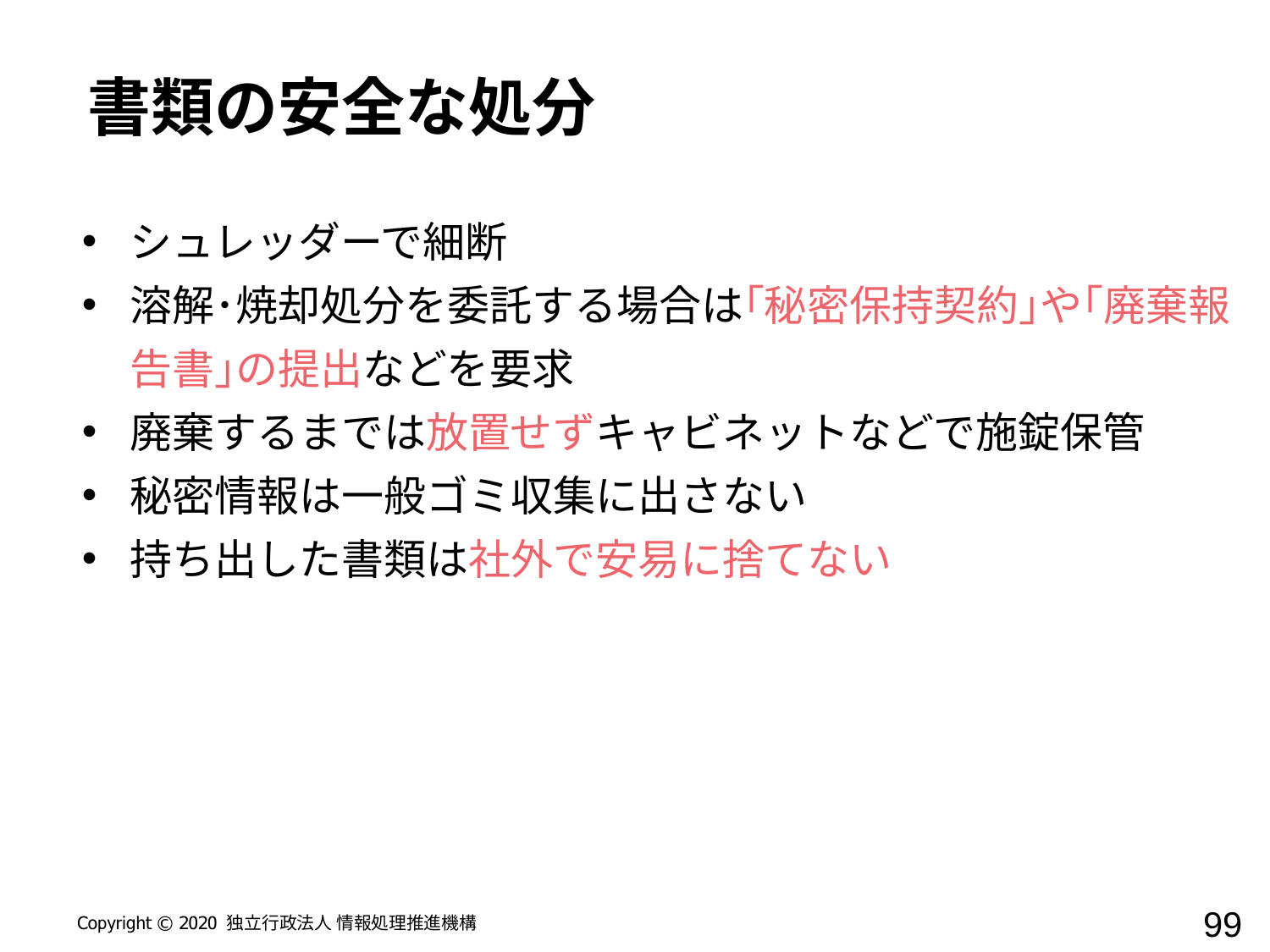

# 書類の安全な処分
シュレッダーで細断
溶解･焼却処分を委託する場合は｢秘密保持契約｣や｢廃棄報告書｣の提出などを要求
廃棄するまでは放置せずキャビネットなどで施錠保管
秘密情報は一般ゴミ収集に出さない
持ち出した書類は社外で安易に捨てない